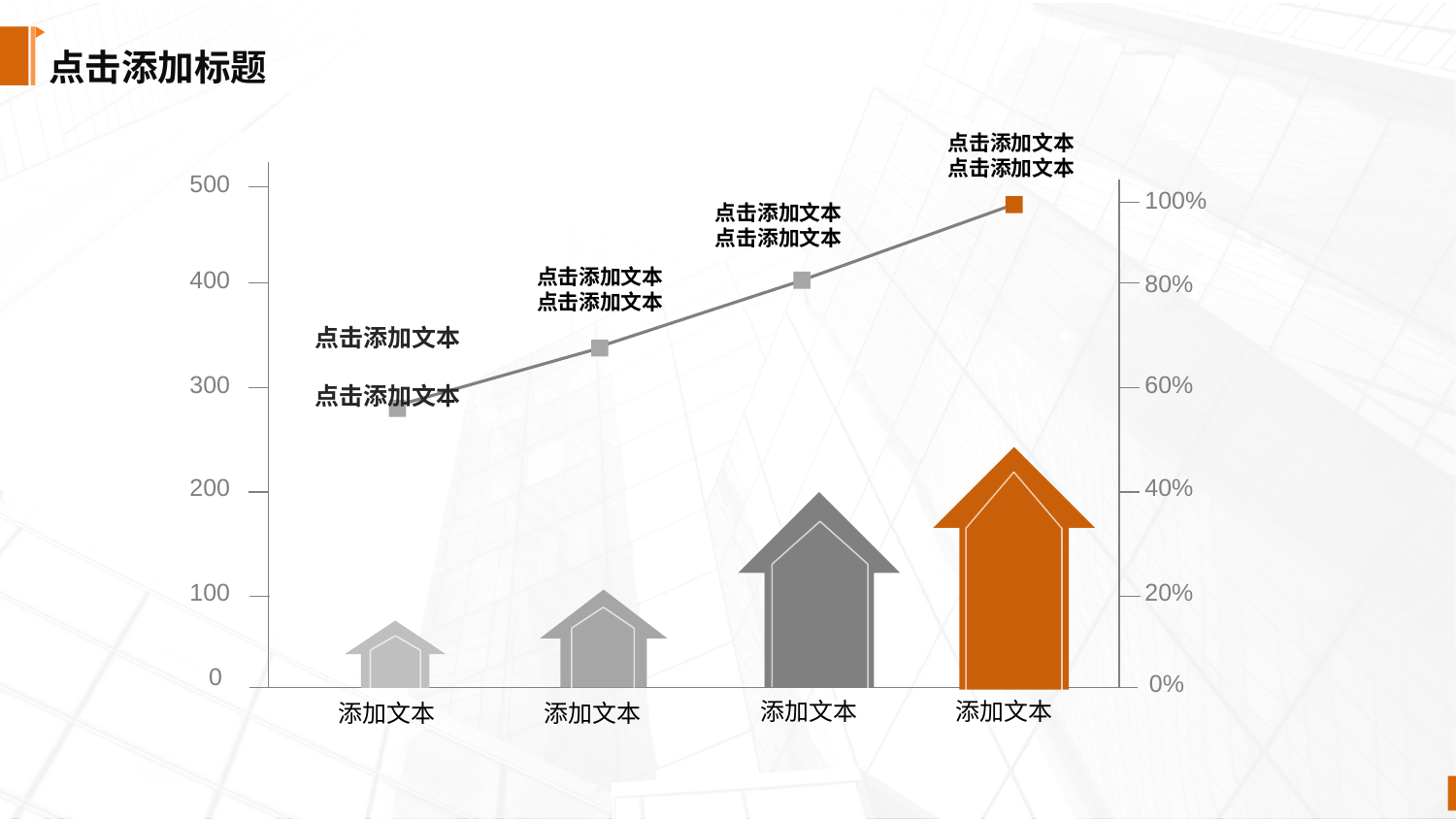

点击添加标题
点击添加文本
点击添加文本
500
100%
400
80%
300
60%
200
40%
100
20%
0
0%
添加文本
添加文本
添加文本
添加文本

点击添加文本
点击添加文本

点击添加文本
点击添加文本
点击添加文本
点击添加文本